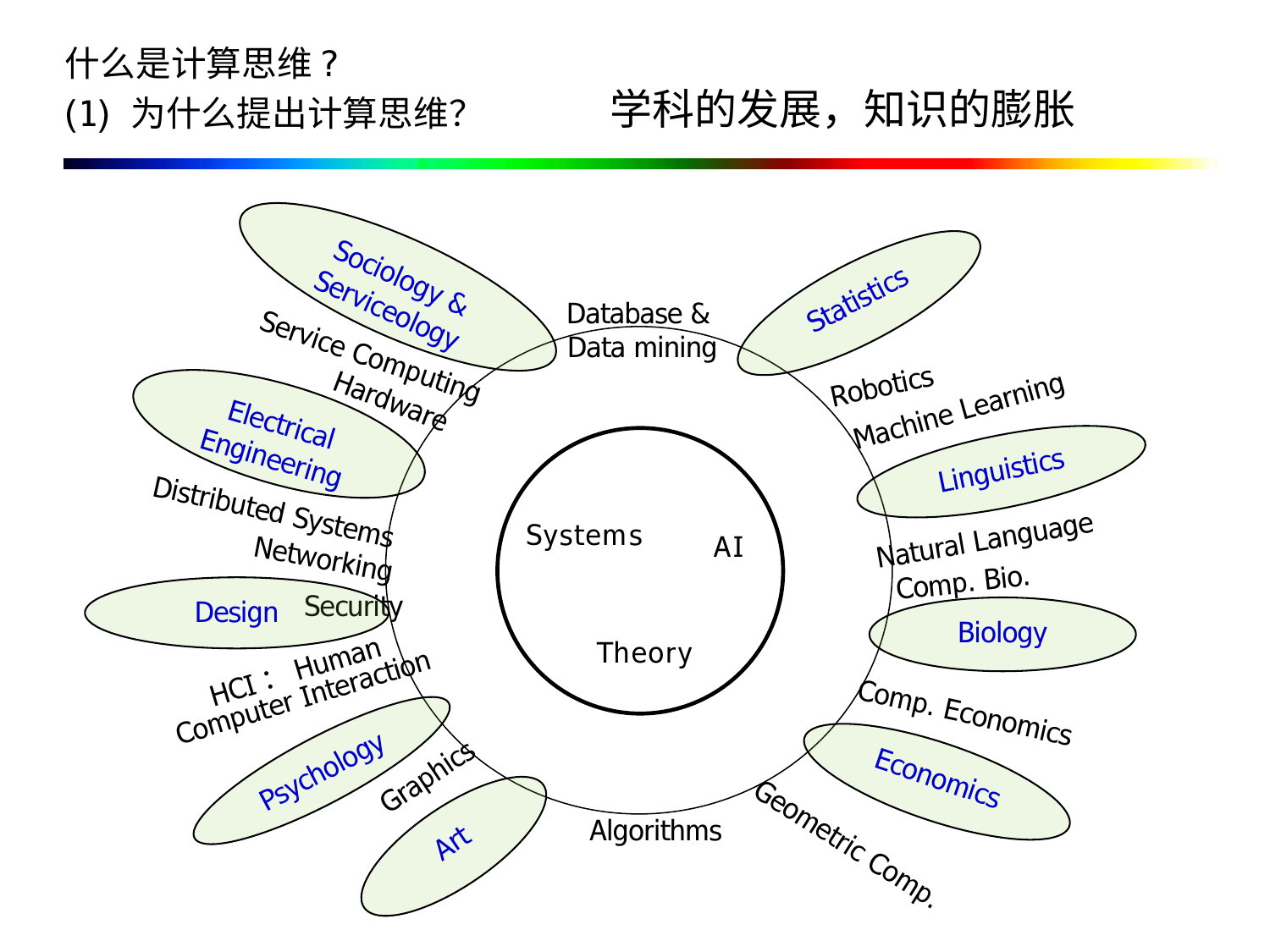

什么是计算思维?
(1) 为什么提出计算思维？
学科的发展，知识的膨胀
Sociology & Serviceology
Statistics
Database &
Data mining

Service Computing
Robotics
Hardware
Electrical
Engineering
Machine Learning

Systems
AI
Theory
Linguistics
Distributed Systems
Natural Language
Networking
Comp. Bio.
Design
Security
Biology
HCI：Human Computer Interaction
Comp. Economics
Psychology
Economics
Graphics
Art
Algorithms
Geometric Comp.